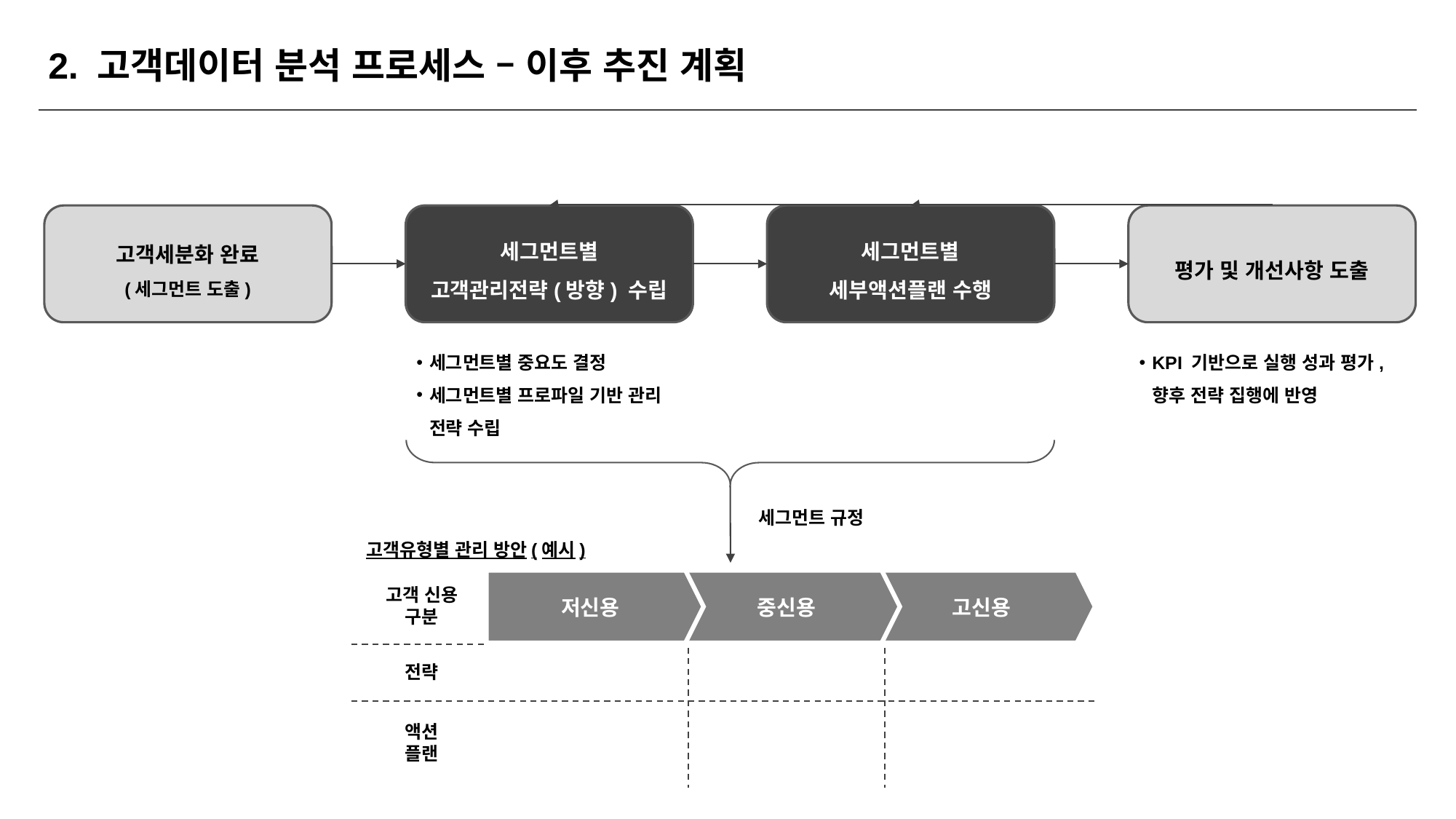

2. 고객데이터 분석 프로세스 – 이후 추진 계획

고객세분화 완료
(세그먼트 도출)
세그먼트별
고객관리전략(방향) 수립
세그먼트별
세부액션플랜 수행
평가 및 개선사항 도출
세그먼트별 중요도 결정
세그먼트별 프로파일 기반 관리
전략 수립

KPI 기반으로 실행 성과 평가,
향후 전략 집행에 반영
세그먼트 규정
고객유형별 관리 방안(예시)
고객 신용 구분
저신용
중신용
고신용
전략

액션
플랜